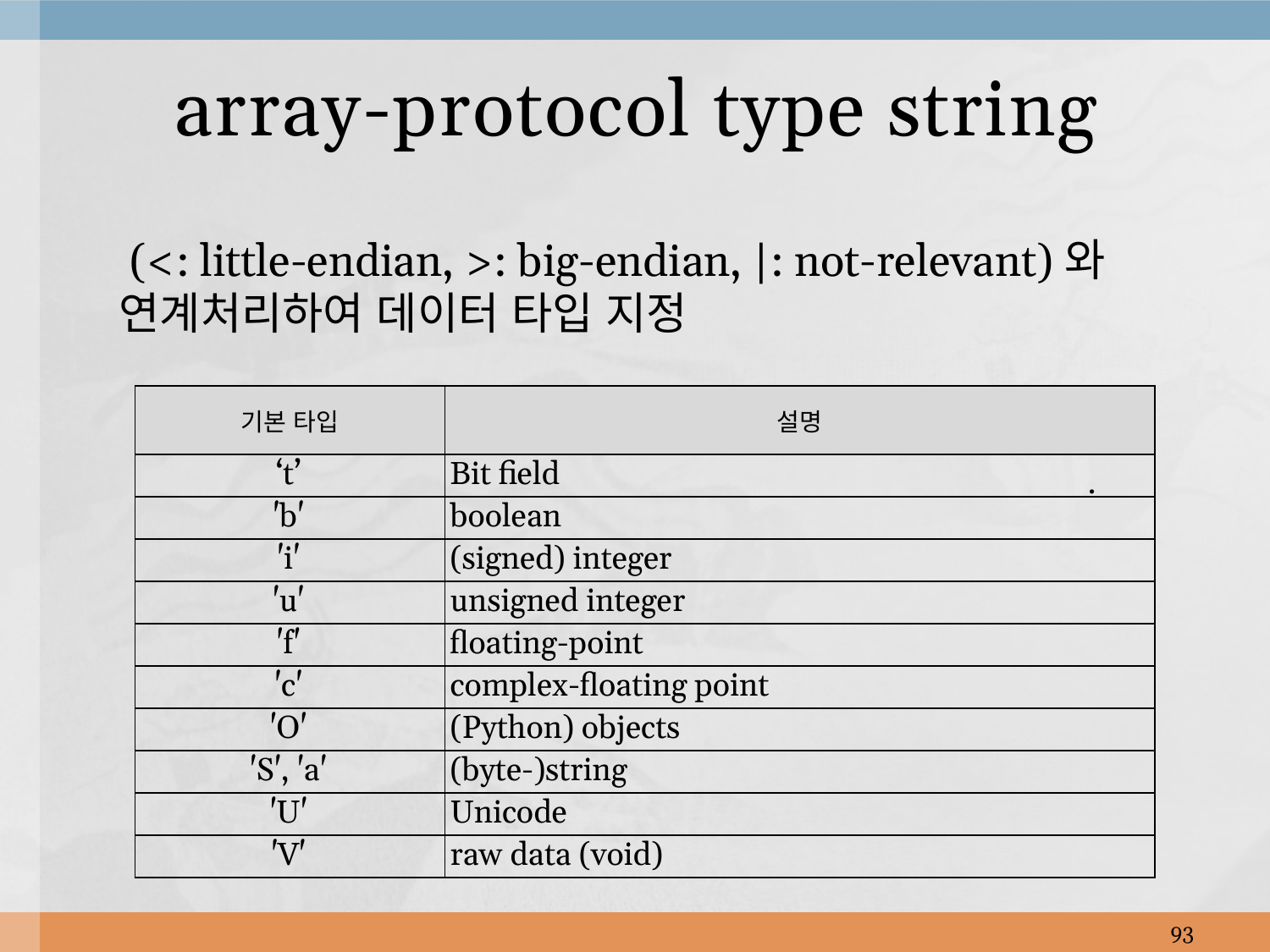

# array-protocol type string
 (<: little-endian, >: big-endian, |: not-relevant)와 연계처리하여 데이터 타입 지정
| 기본 타입 | 설명 |
| --- | --- |
| ‘t’ | Bit field |
| 'b' | boolean |
| 'i' | (signed) integer |
| 'u' | unsigned integer |
| 'f' | floating-point |
| 'c' | complex-floating point |
| 'O' | (Python) objects |
| 'S', 'a' | (byte-)string |
| 'U' | Unicode |
| 'V' | raw data (void) |
.
93